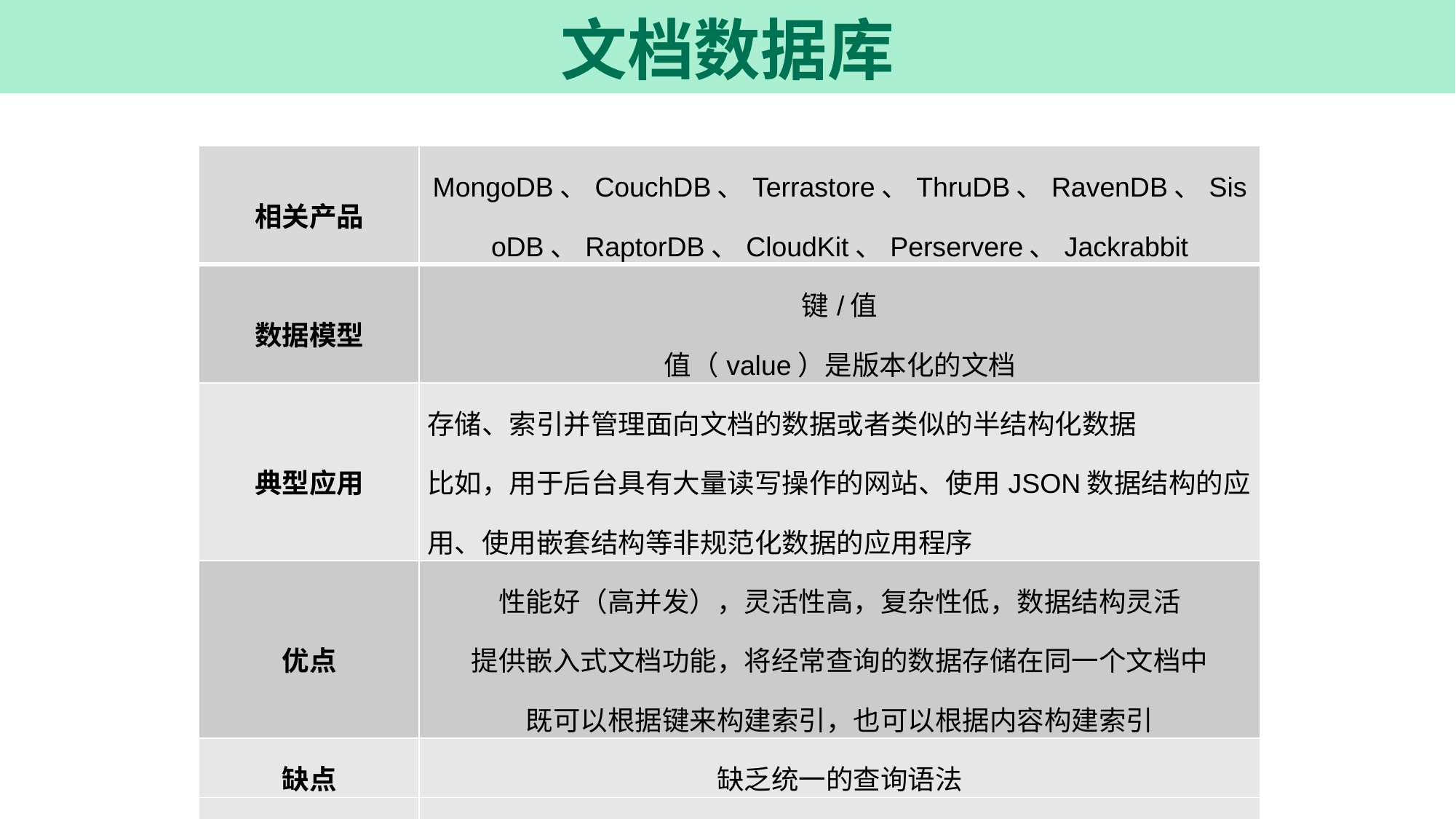

# 文档数据库
| 相关产品 | MongoDB、CouchDB、Terrastore、ThruDB、RavenDB、SisoDB、RaptorDB、CloudKit、Perservere、Jackrabbit |
| --- | --- |
| 数据模型 | 键/值 值（value）是版本化的文档 |
| 典型应用 | 存储、索引并管理面向文档的数据或者类似的半结构化数据 比如，用于后台具有大量读写操作的网站、使用JSON数据结构的应用、使用嵌套结构等非规范化数据的应用程序 |
| 优点 | 性能好（高并发），灵活性高，复杂性低，数据结构灵活 提供嵌入式文档功能，将经常查询的数据存储在同一个文档中 既可以根据键来构建索引，也可以根据内容构建索引 |
| 缺点 | 缺乏统一的查询语法 |
| 不适用情形 | 在不同的文档上添加事务。文档数据库并不支持文档间的事务，如果对这方面有需求则不应该选用这个解决方案 |